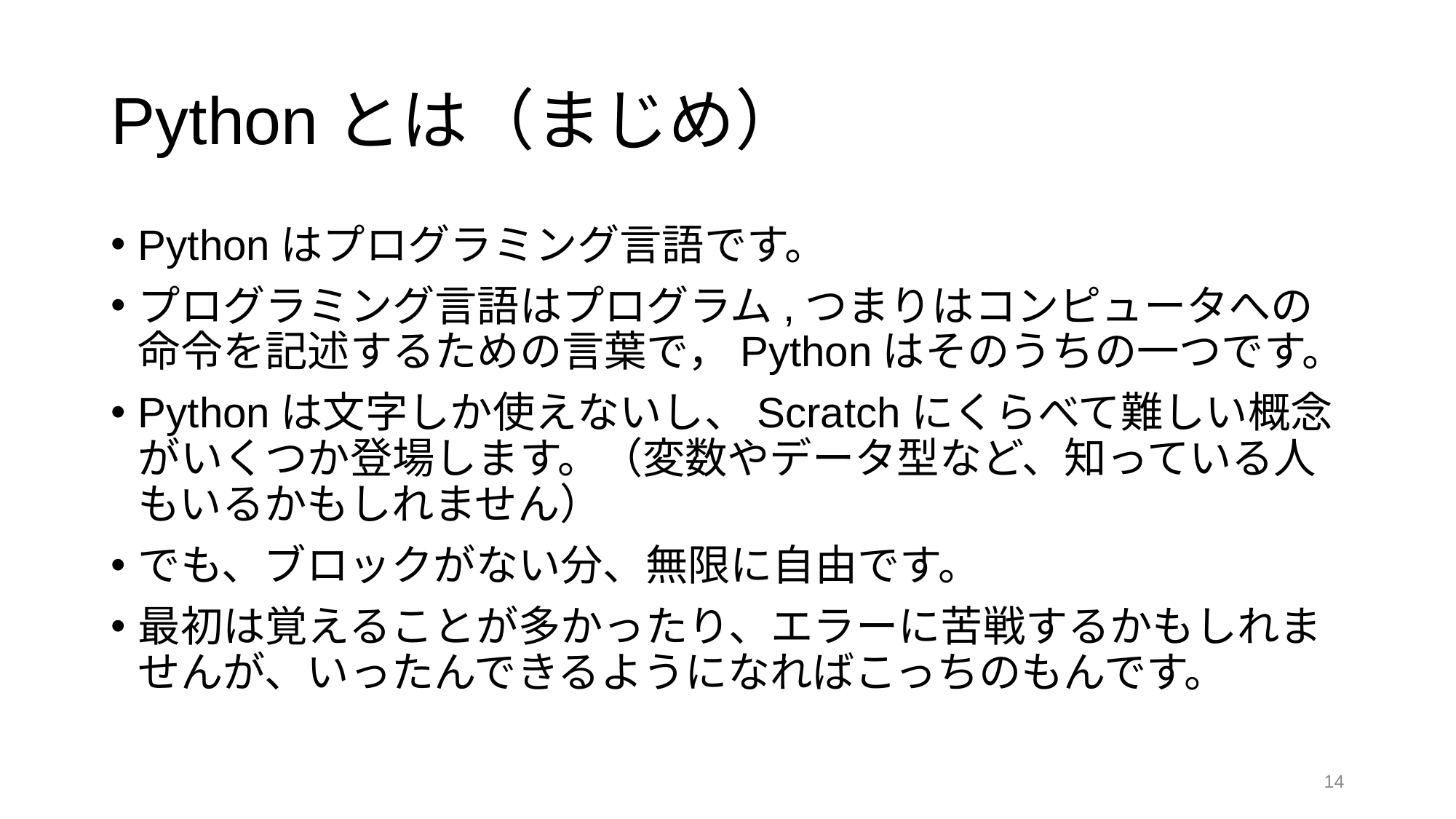

# Pythonとは（まじめ）
Pythonはプログラミング言語です。
プログラミング言語はプログラム,つまりはコンピュータへの命令を記述するための言葉で，Pythonはそのうちの一つです。
Pythonは文字しか使えないし、Scratchにくらべて難しい概念がいくつか登場します。（変数やデータ型など、知っている人もいるかもしれません）
でも、ブロックがない分、無限に自由です。
最初は覚えることが多かったり、エラーに苦戦するかもしれませんが、いったんできるようになればこっちのもんです。
14